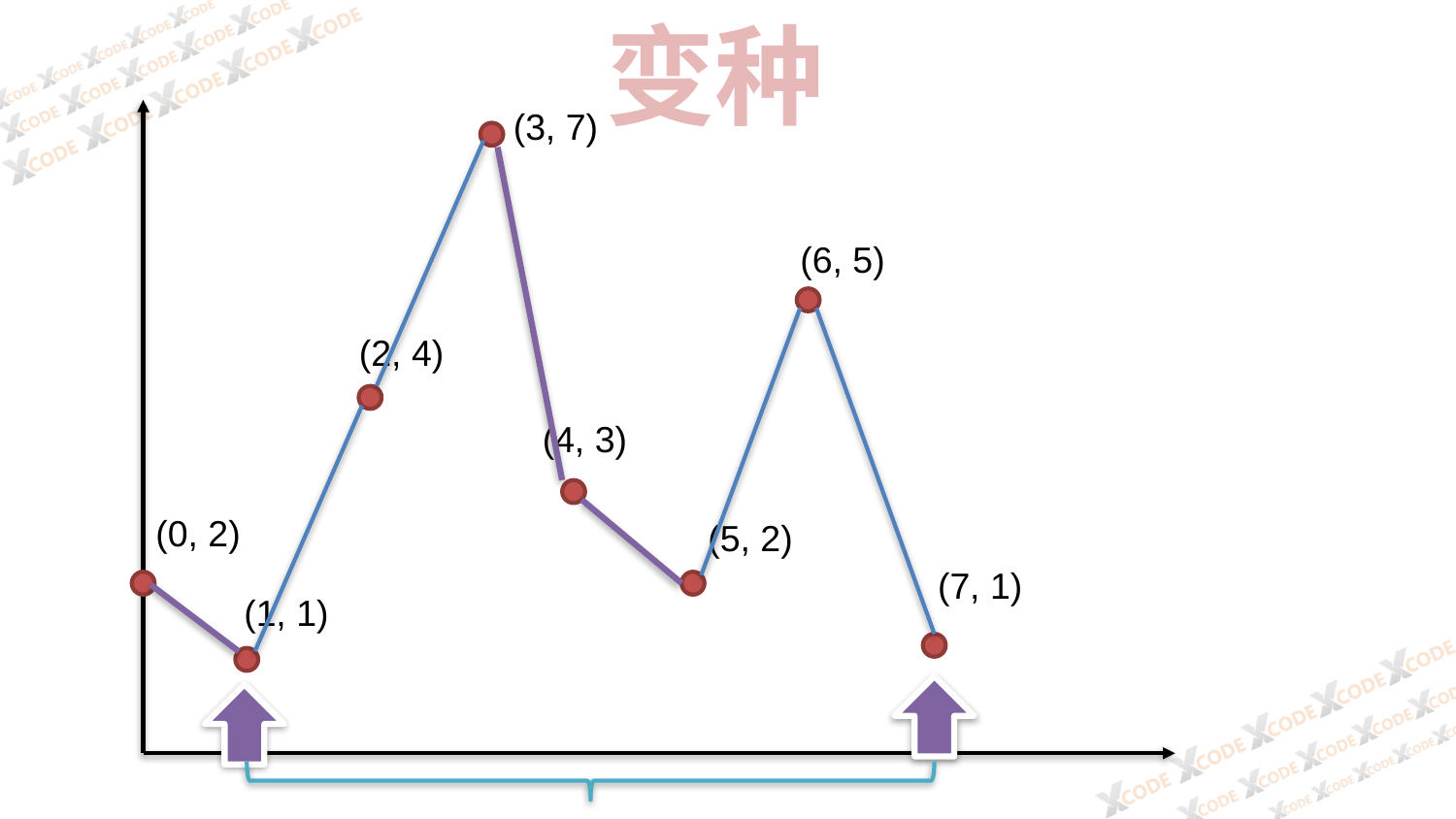

变种
(3, 7)

(6, 5)

(2, 4)

(4, 3)

(0, 2)
(5, 2)
(7, 1)

(1, 1)